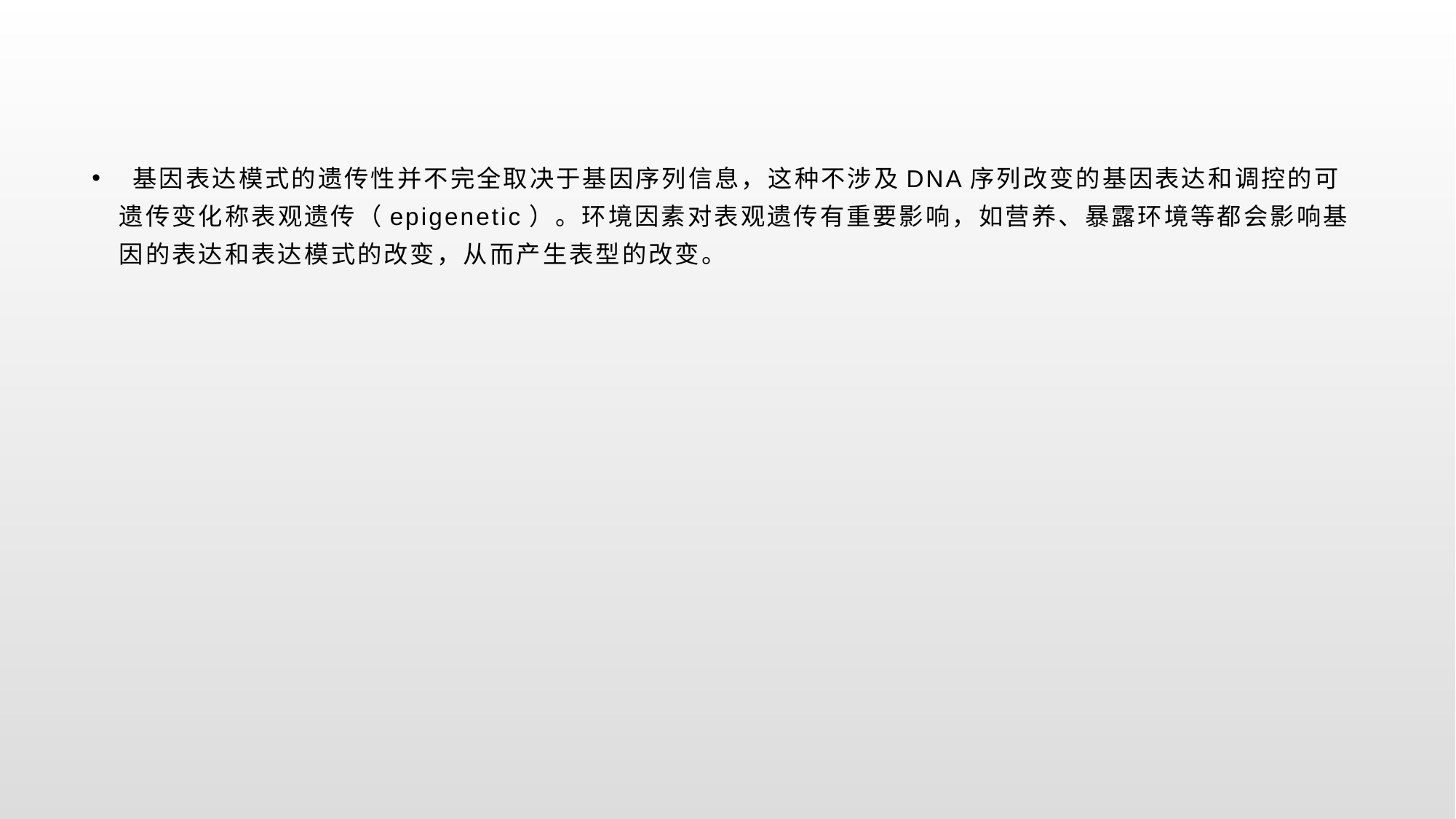

#
 基因表达模式的遗传性并不完全取决于基因序列信息，这种不涉及DNA序列改变的基因表达和调控的可遗传变化称表观遗传（epigenetic）。环境因素对表观遗传有重要影响，如营养、暴露环境等都会影响基因的表达和表达模式的改变，从而产生表型的改变。